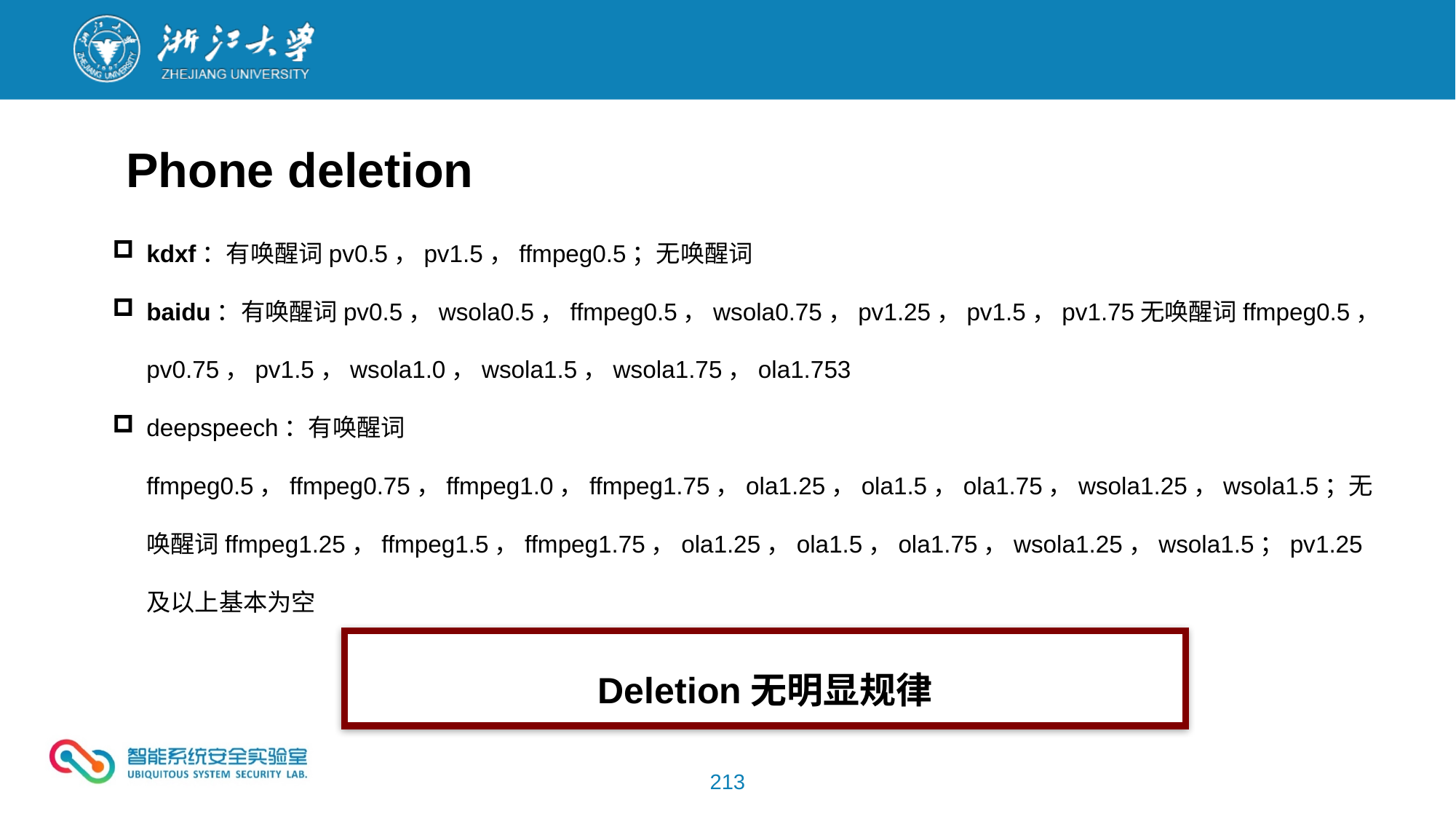

Phone deletion

kdxf：有唤醒词pv0.5，pv1.5，ffmpeg0.5；无唤醒词
baidu：有唤醒词pv0.5，wsola0.5，ffmpeg0.5，wsola0.75，pv1.25，pv1.5，pv1.75无唤醒词ffmpeg0.5，pv0.75，pv1.5，wsola1.0，wsola1.5，wsola1.75，ola1.753
deepspeech：有唤醒词ffmpeg0.5，ffmpeg0.75，ffmpeg1.0，ffmpeg1.75，ola1.25，ola1.5，ola1.75，wsola1.25，wsola1.5；无唤醒词ffmpeg1.25，ffmpeg1.5，ffmpeg1.75，ola1.25，ola1.5，ola1.75，wsola1.25，wsola1.5；pv1.25及以上基本为空
Deletion无明显规律